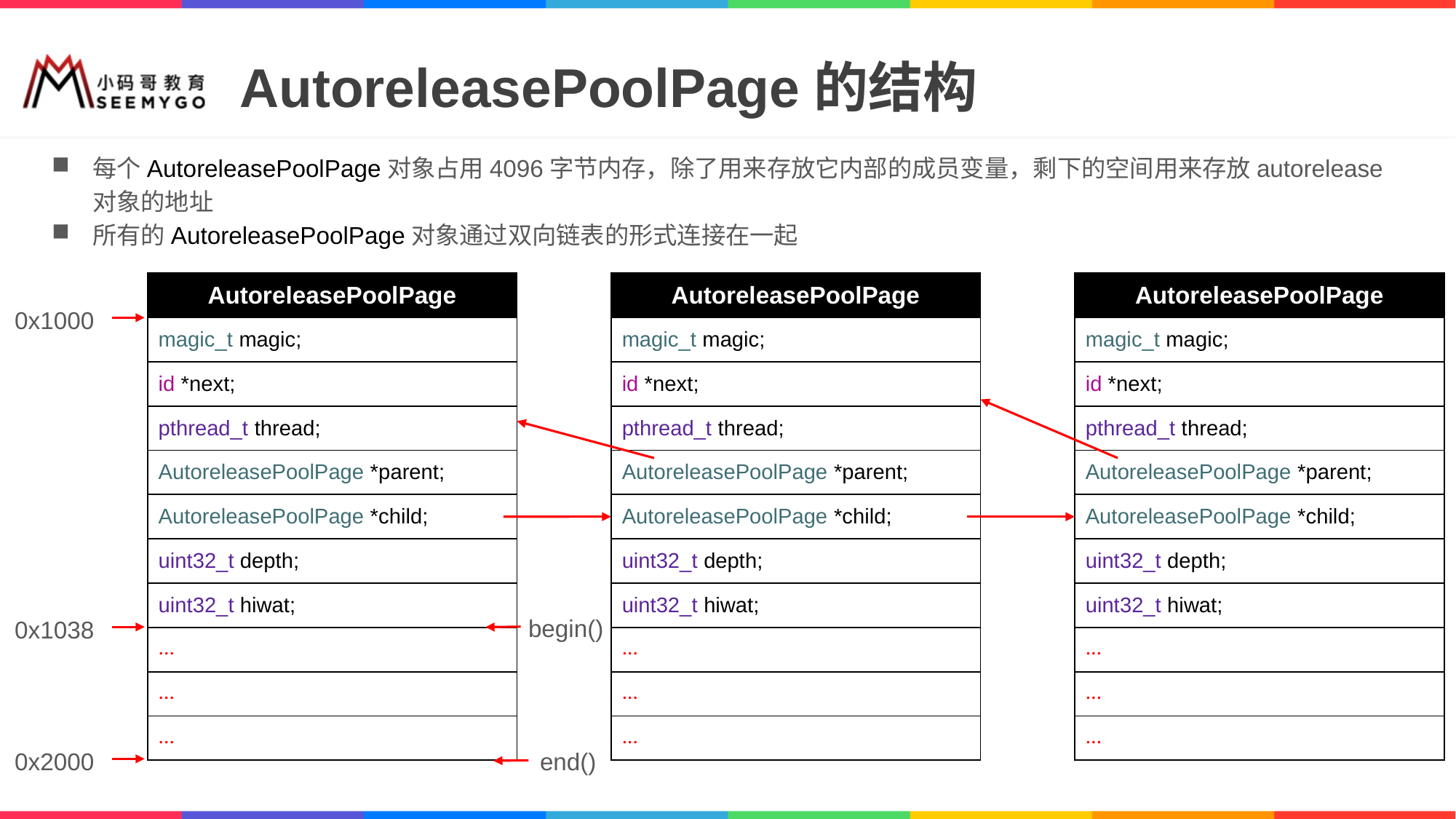

# AutoreleasePoolPage的结构
每个AutoreleasePoolPage对象占用4096字节内存，除了用来存放它内部的成员变量，剩下的空间用来存放autorelease对象的地址
所有的AutoreleasePoolPage对象通过双向链表的形式连接在一起
| AutoreleasePoolPage |
| --- |
| magic\_t magic; |
| id \*next; |
| pthread\_t thread; |
| AutoreleasePoolPage \*parent; |
| AutoreleasePoolPage \*child; |
| uint32\_t depth; |
| uint32\_t hiwat; |
| ... |
| ... |
| ... |
| AutoreleasePoolPage |
| --- |
| magic\_t magic; |
| id \*next; |
| pthread\_t thread; |
| AutoreleasePoolPage \*parent; |
| AutoreleasePoolPage \*child; |
| uint32\_t depth; |
| uint32\_t hiwat; |
| ... |
| ... |
| ... |
| AutoreleasePoolPage |
| --- |
| magic\_t magic; |
| id \*next; |
| pthread\_t thread; |
| AutoreleasePoolPage \*parent; |
| AutoreleasePoolPage \*child; |
| uint32\_t depth; |
| uint32\_t hiwat; |
| ... |
| ... |
| ... |
0x1000
begin()
0x1038
0x2000
end()